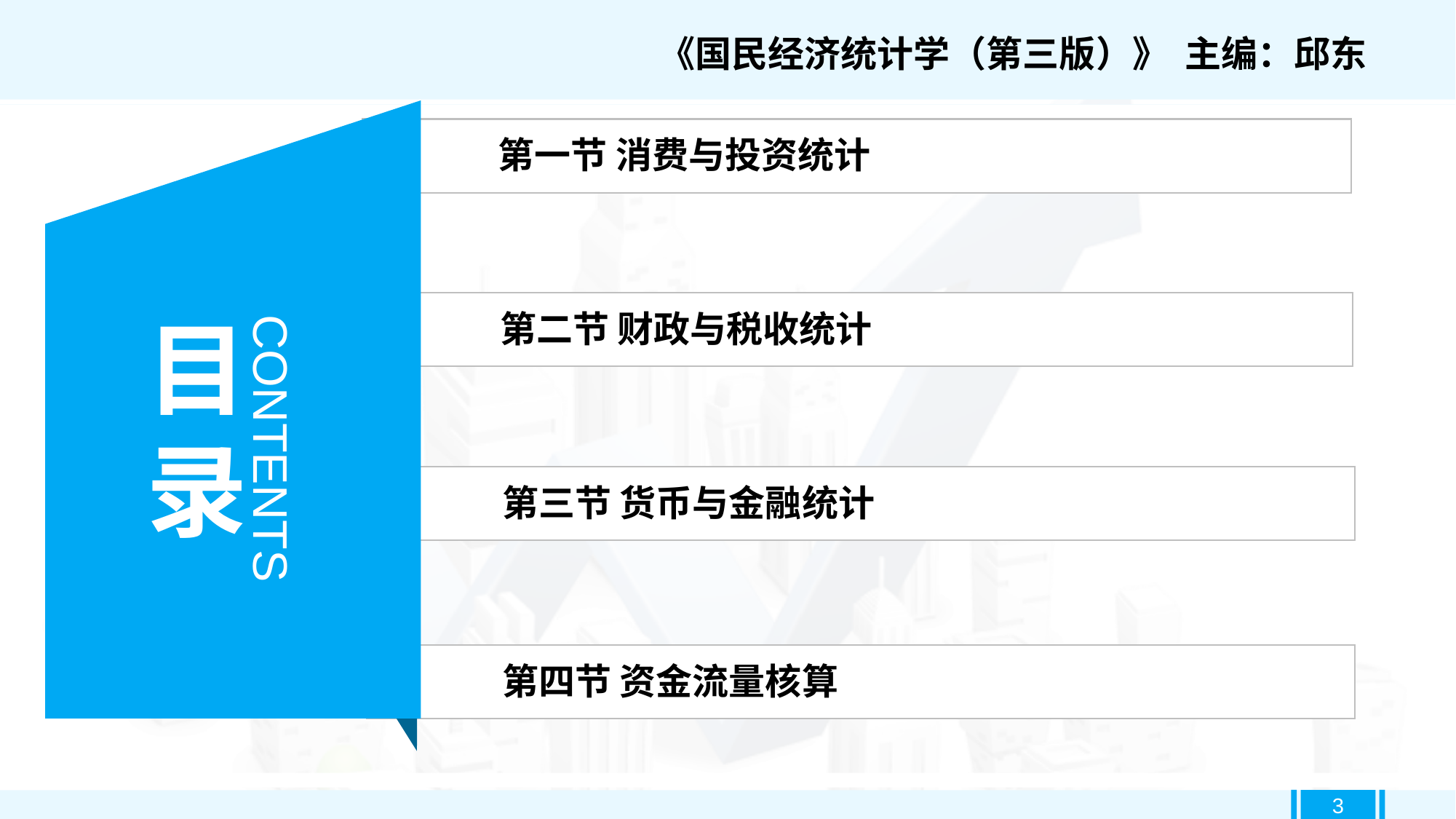

《国民经济统计学（第三版）》  主编：邱东

第一节 消费与投资统计

第二节 财政与税收统计
目录
CONTENTS

第三节 货币与金融统计

第四节 资金流量核算

3